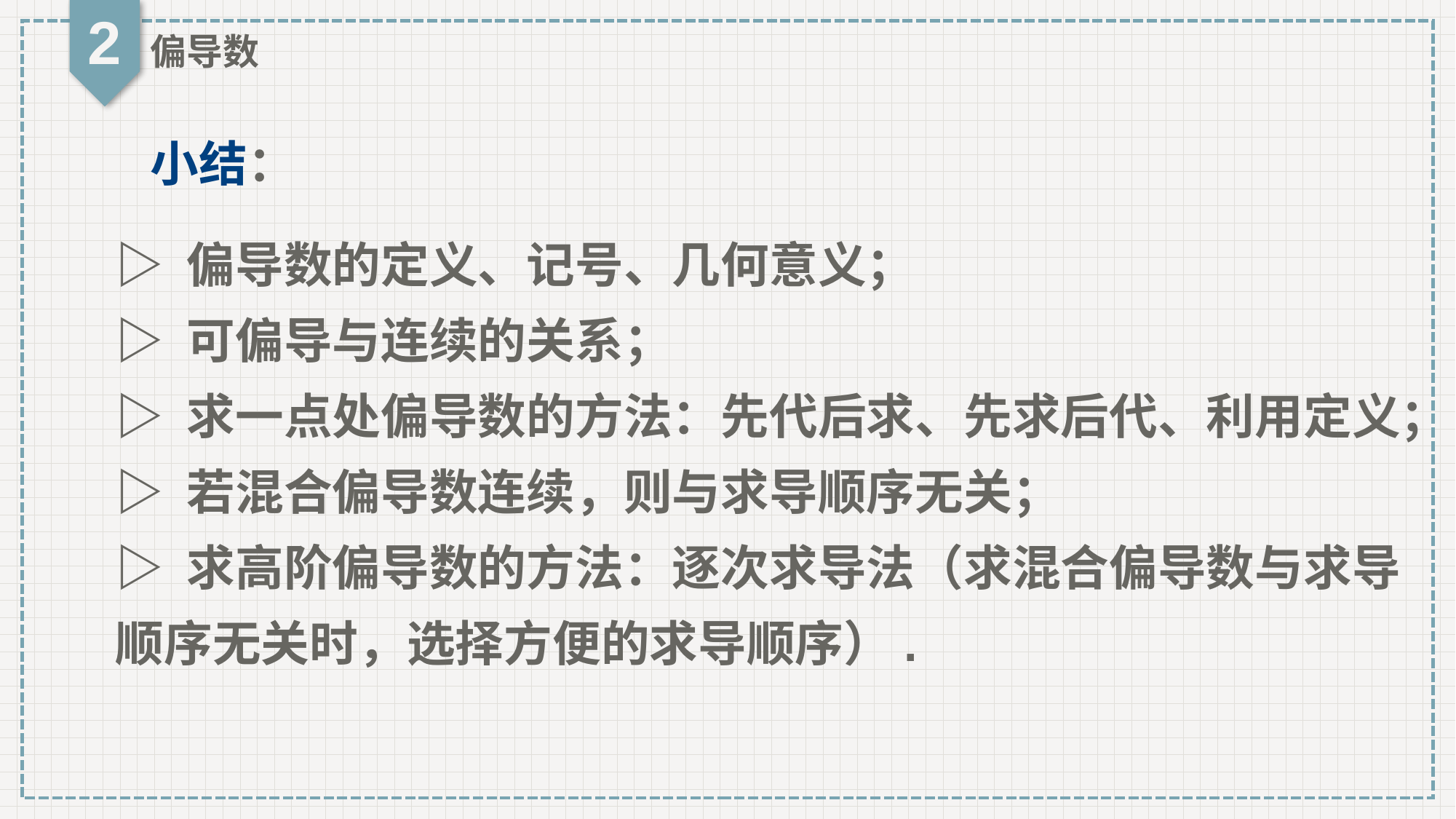

2
偏导数
小结：
▷ 偏导数的定义、记号、几何意义；
▷ 可偏导与连续的关系；
▷ 求一点处偏导数的方法：先代后求、先求后代、利用定义；
▷ 若混合偏导数连续，则与求导顺序无关；
▷ 求高阶偏导数的方法：逐次求导法（求混合偏导数与求导顺序无关时，选择方便的求导顺序）.